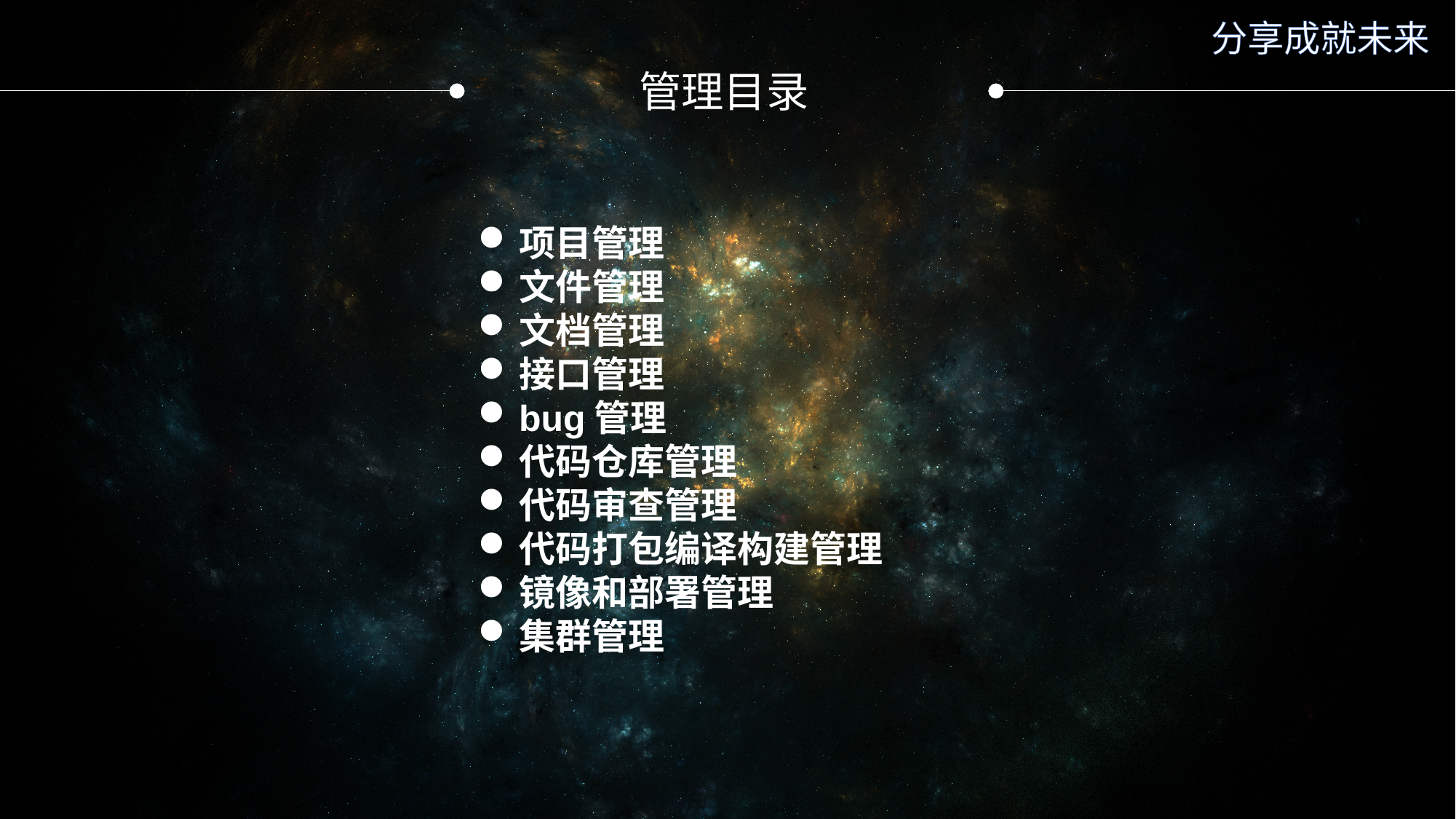

分享成就未来
管理目录
项目管理
文件管理
文档管理
接口管理
bug管理
代码仓库管理
代码审查管理
代码打包编译构建管理
镜像和部署管理
集群管理